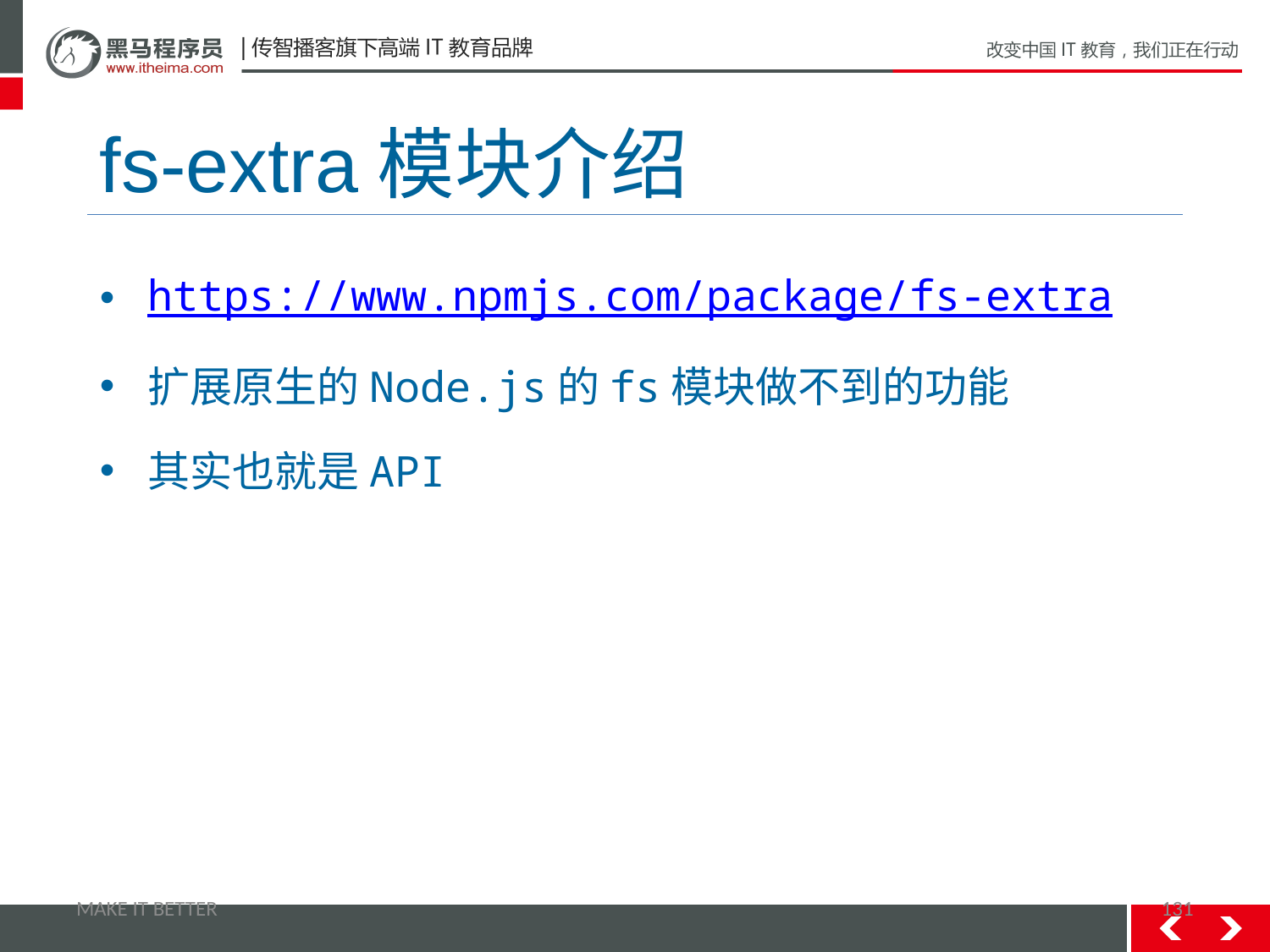

# fs-extra模块介绍
https://www.npmjs.com/package/fs-extra
扩展原生的Node.js的fs模块做不到的功能
其实也就是API

MAKE IT BETTER
131